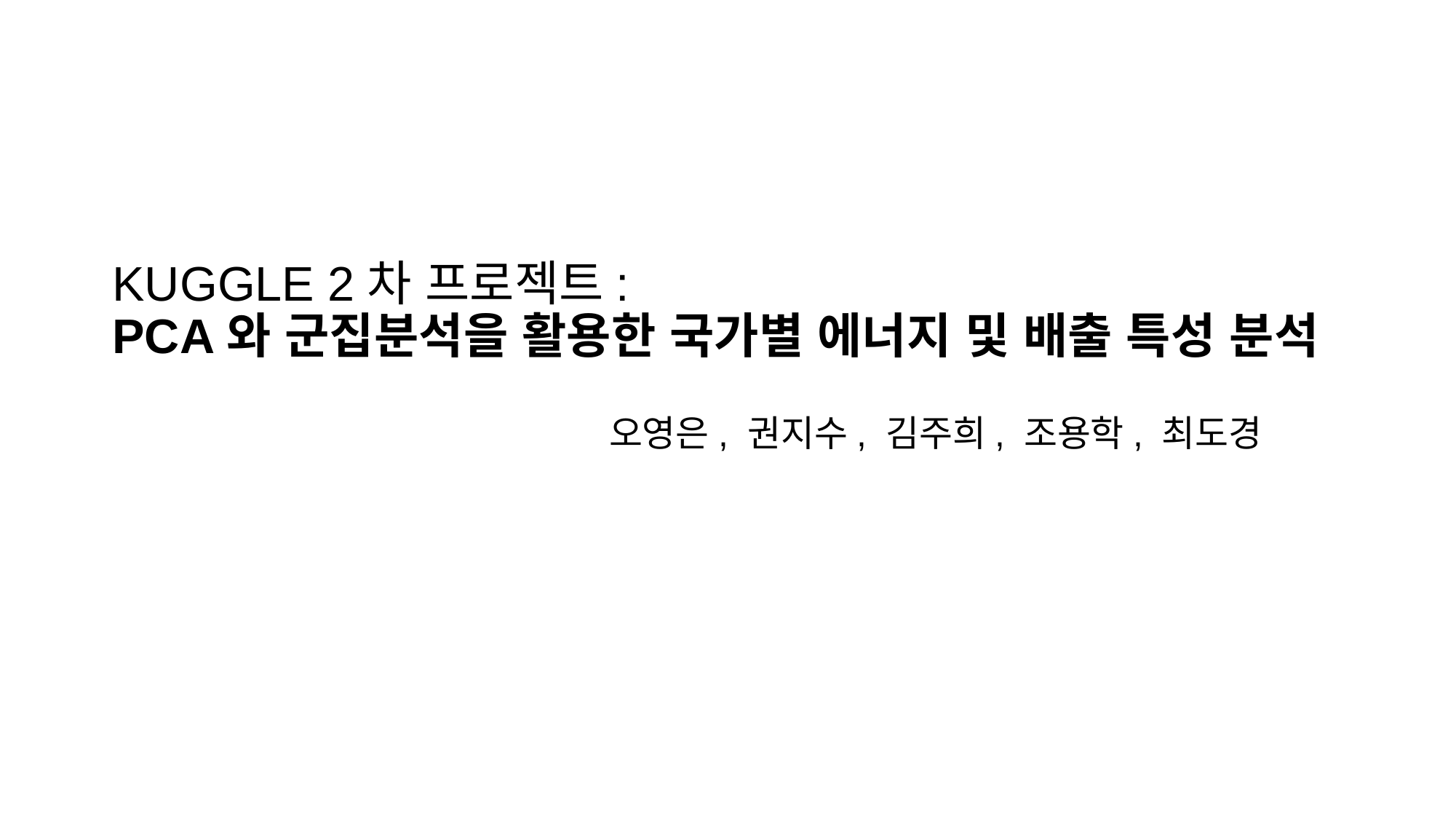

# KUGGLE 2차 프로젝트: PCA와 군집분석을 활용한 국가별 에너지 및 배출 특성 분석
오영은, 권지수, 김주희, 조용학, 최도경